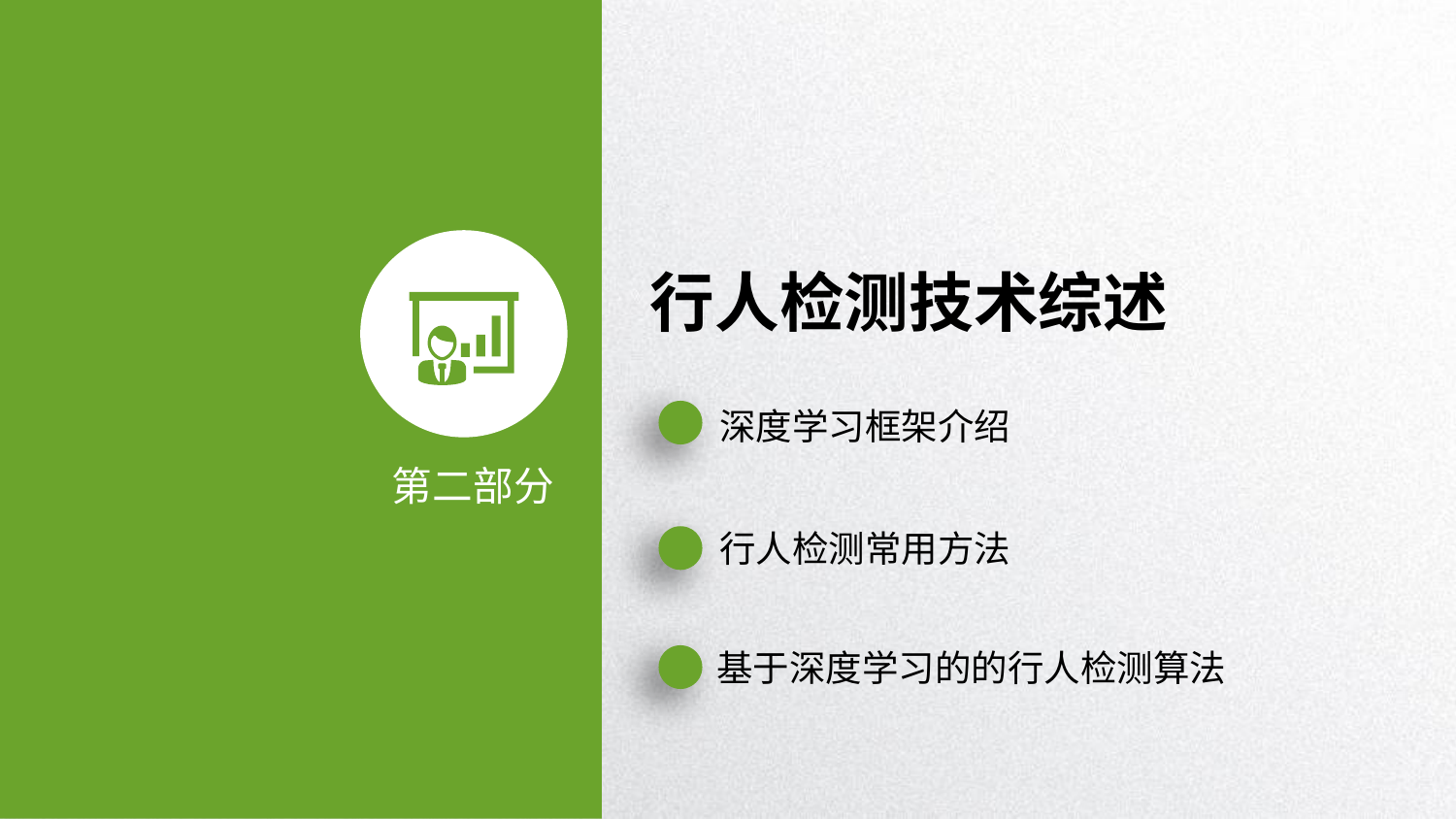

行人检测技术综述
深度学习框架介绍

第二部分
行人检测常用方法

基于深度学习的的行人检测算法